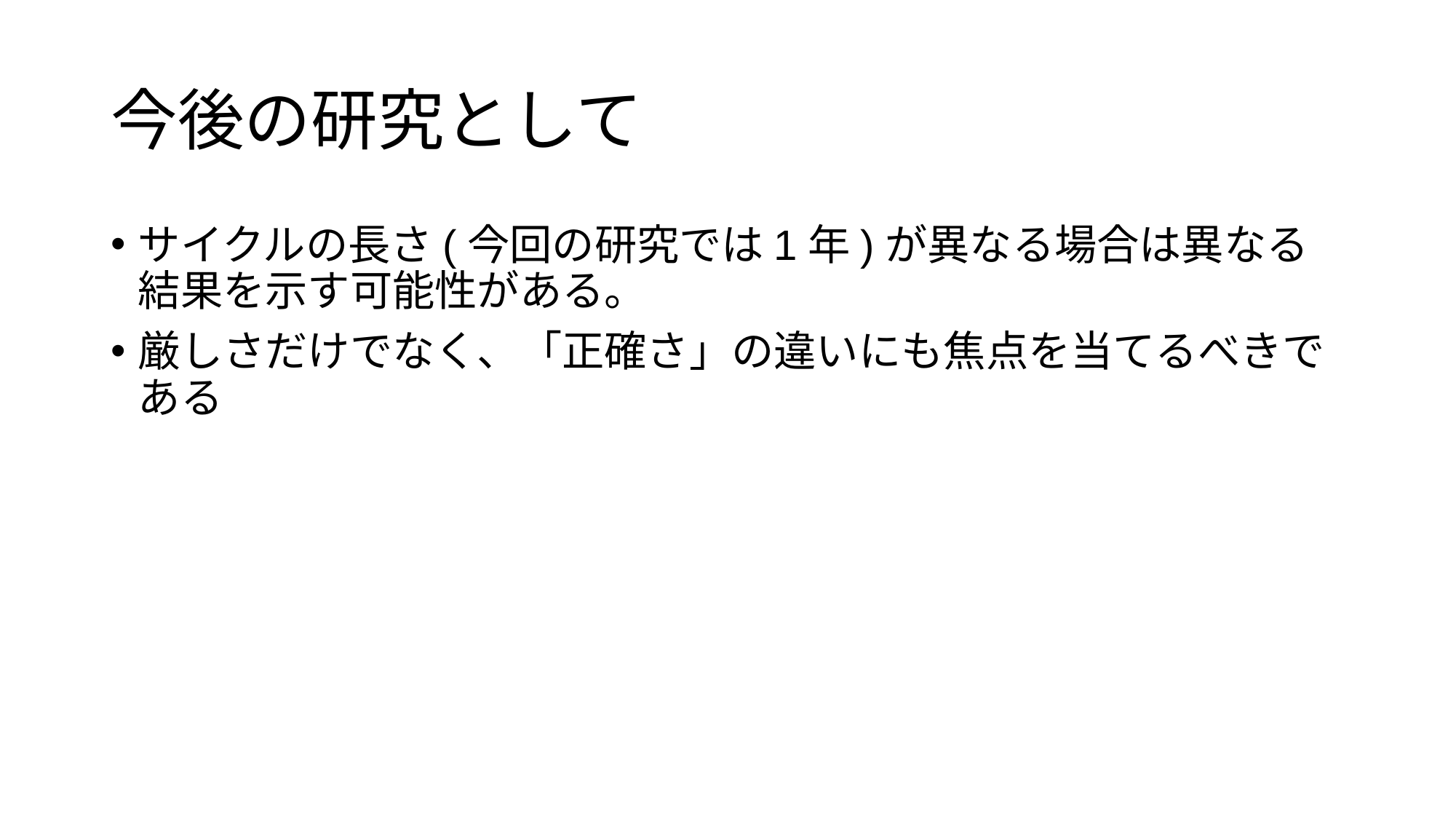

# 今後の研究として
サイクルの長さ(今回の研究では1年)が異なる場合は異なる結果を示す可能性がある。
厳しさだけでなく、「正確さ」の違いにも焦点を当てるべきである